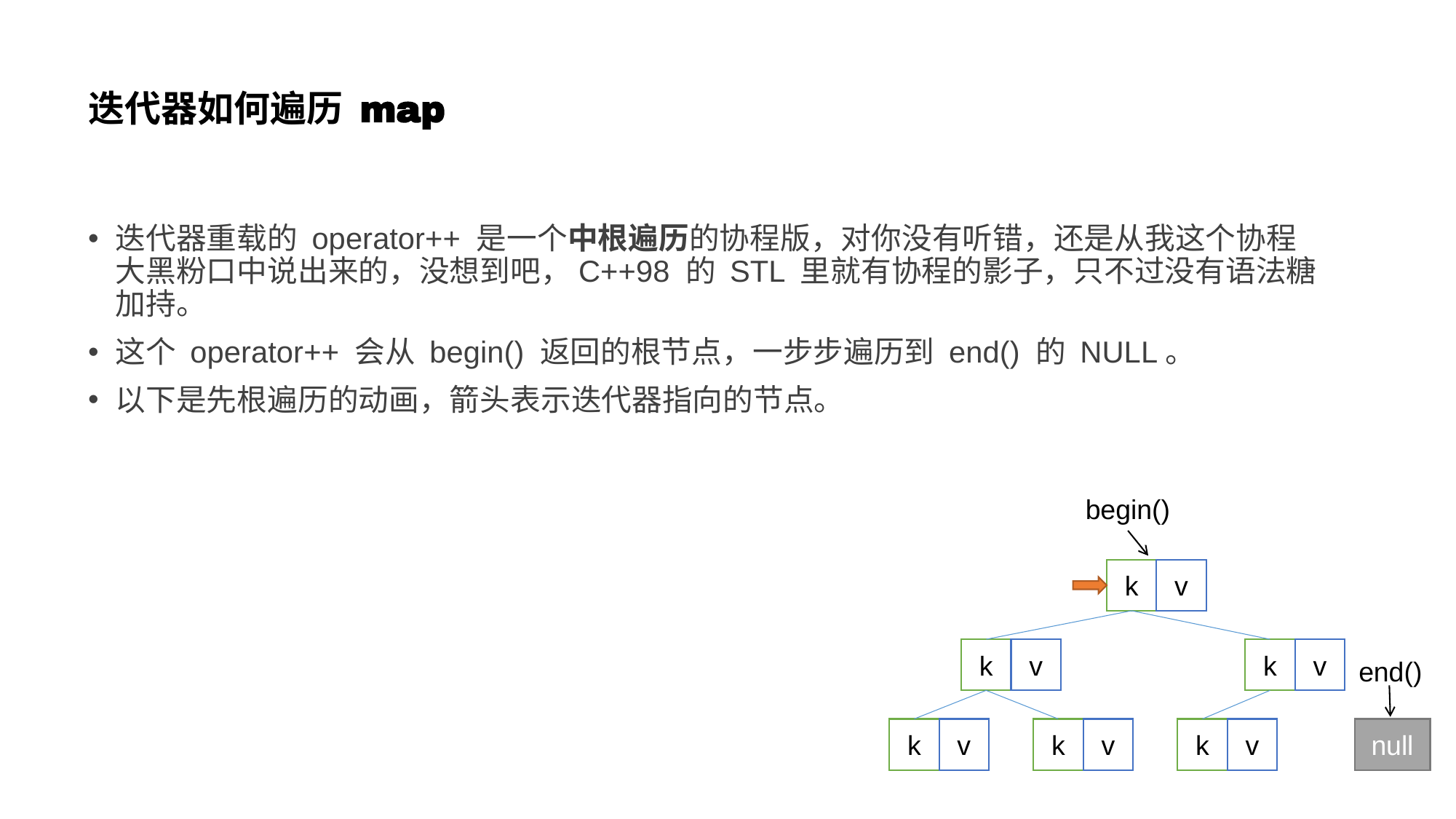

# 迭代器如何遍历 map
迭代器重载的 operator++ 是一个中根遍历的协程版，对你没有听错，还是从我这个协程大黑粉口中说出来的，没想到吧，C++98 的 STL 里就有协程的影子，只不过没有语法糖加持。
这个 operator++ 会从 begin() 返回的根节点，一步步遍历到 end() 的 NULL。
以下是先根遍历的动画，箭头表示迭代器指向的节点。
begin()
k
v

k
v
k
v
end()
k
v
k
v
k
v
null